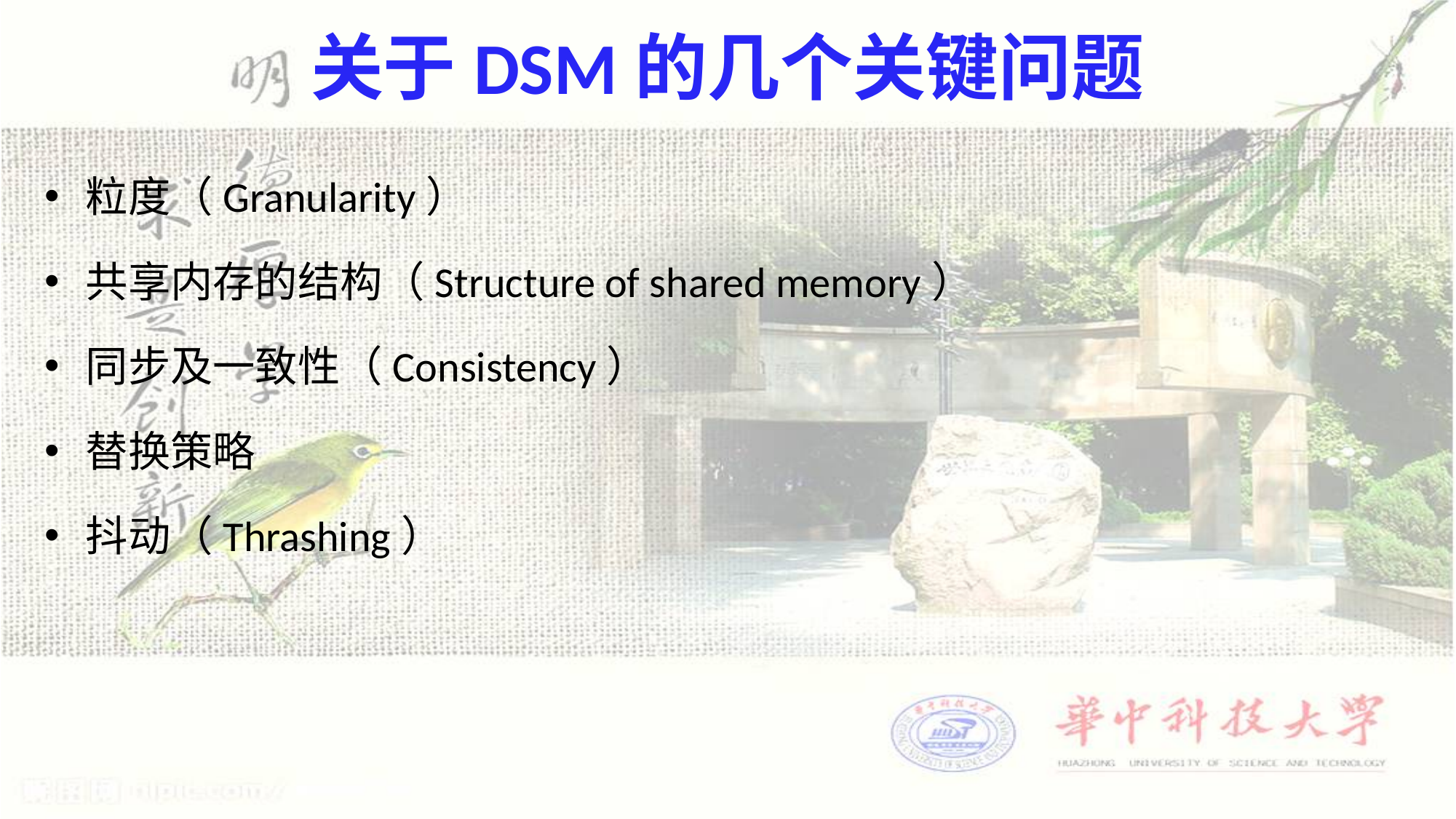

# 关于DSM的几个关键问题
粒度（Granularity）
共享内存的结构（Structure of shared memory）
同步及一致性（Consistency）
替换策略
抖动（Thrashing）